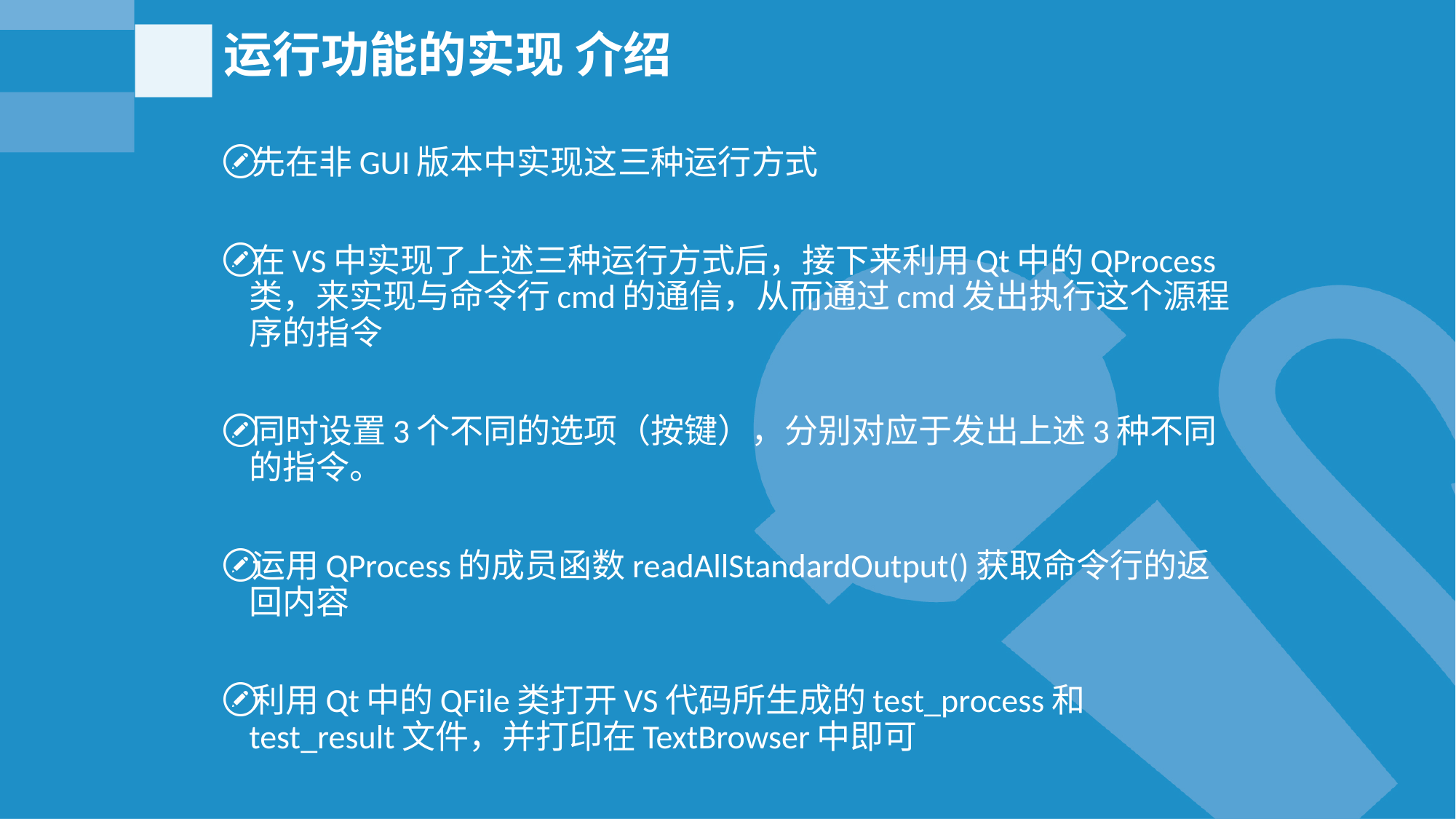

# 运行功能的实现 介绍
先在非GUI版本中实现这三种运行方式

在VS中实现了上述三种运行方式后，接下来利用Qt中的QProcess类，来实现与命令行cmd的通信，从而通过cmd发出执行这个源程序的指令

同时设置3个不同的选项（按键），分别对应于发出上述3种不同的指令。

运用QProcess的成员函数readAllStandardOutput()获取命令行的返回内容

利用Qt中的QFile类打开VS代码所生成的test_process和test_result文件，并打印在TextBrowser中即可